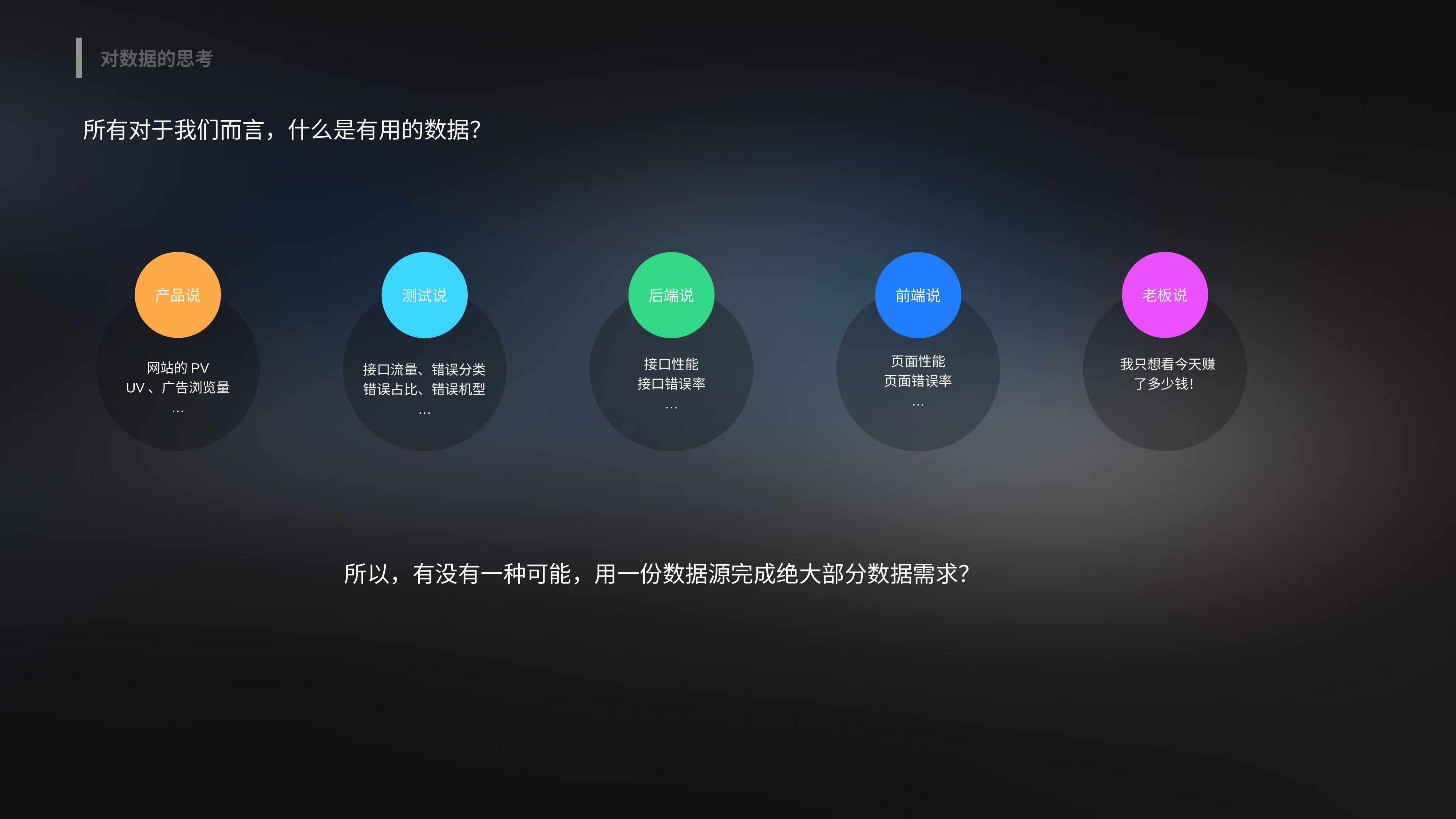

对数据的思考
所有对于我们而言，什么是有用的数据？
产品说
老板说
测试说
后端说
前端说

页面性能
页面错误率
…
接口性能
接口错误率
…
我只想看今天赚
了多少钱！
网站的PV
UV、广告浏览量
…
接口流量、错误分类
错误占比、错误机型
…
所以，有没有一种可能，用一份数据源完成绝大部分数据需求？